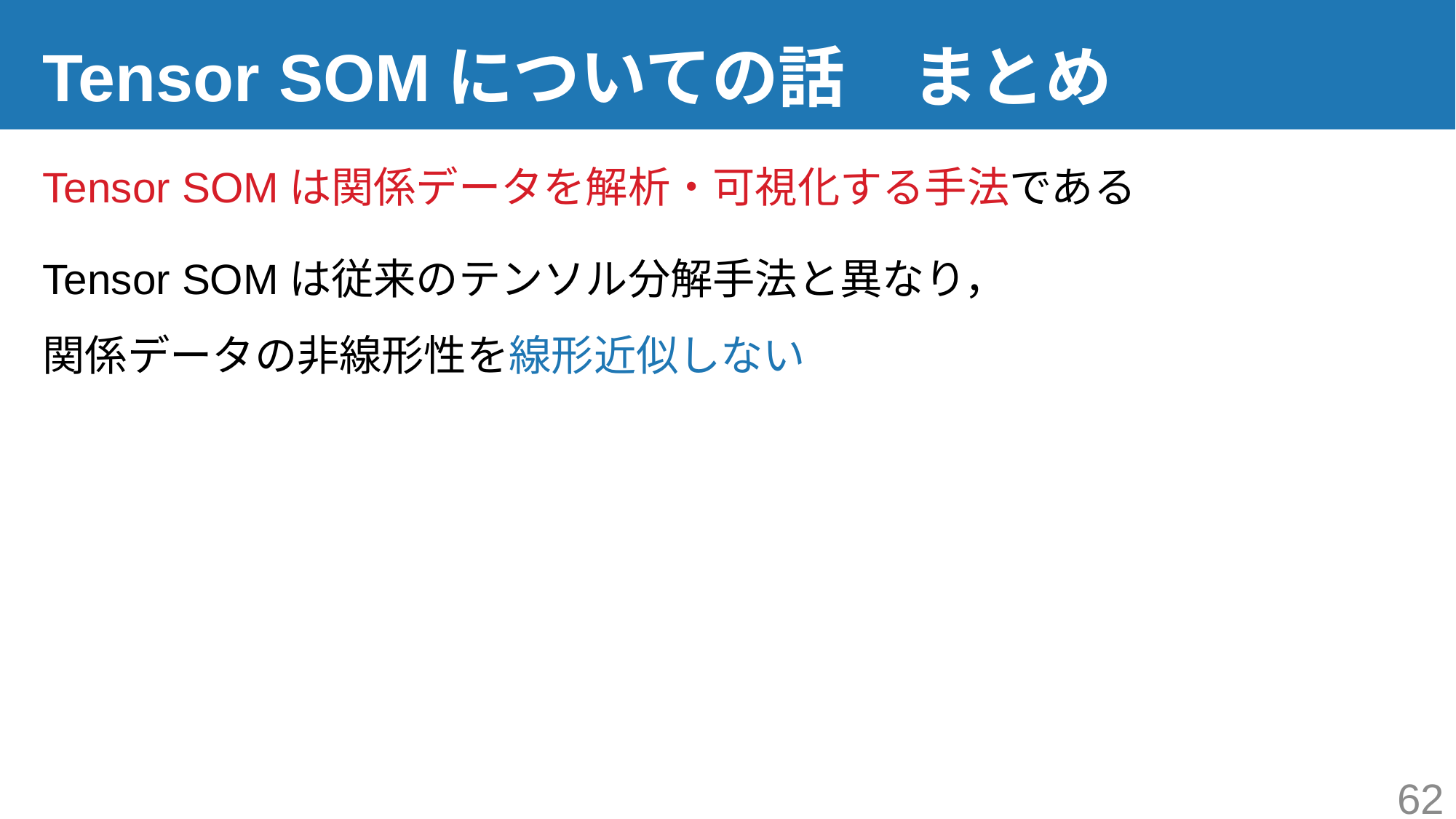

# Tensor SOMについての話　まとめ
Tensor SOMは関係データを解析・可視化する手法である
Tensor SOMは従来のテンソル分解手法と異なり，
関係データの非線形性を線形近似しない
62